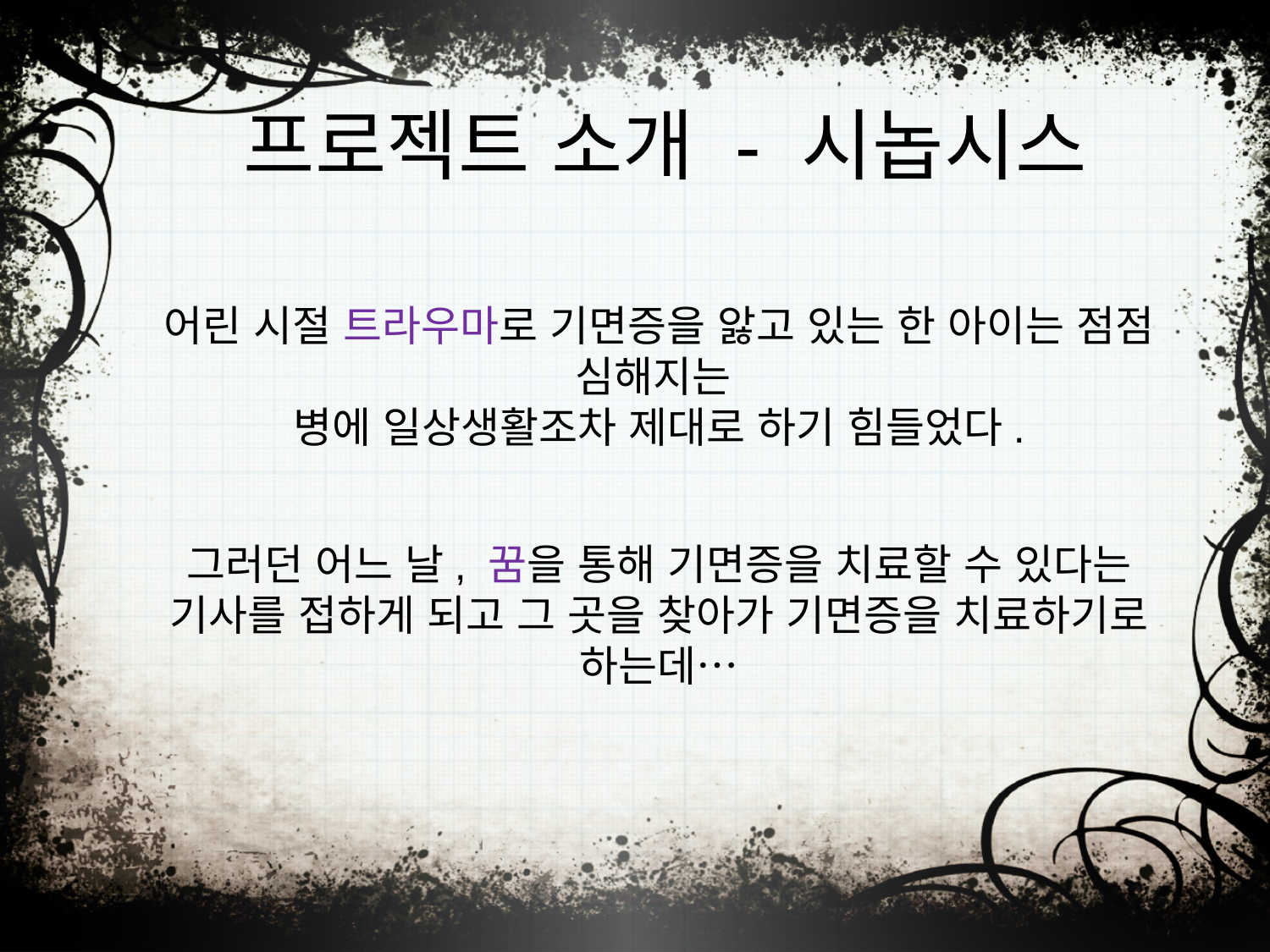

# 프로젝트 소개 - 시놉시스
어린 시절 트라우마로 기면증을 앓고 있는 한 아이는 점점 심해지는
병에 일상생활조차 제대로 하기 힘들었다.

그러던 어느 날, 꿈을 통해 기면증을 치료할 수 있다는 기사를 접하게 되고 그 곳을 찾아가 기면증을 치료하기로 하는데…